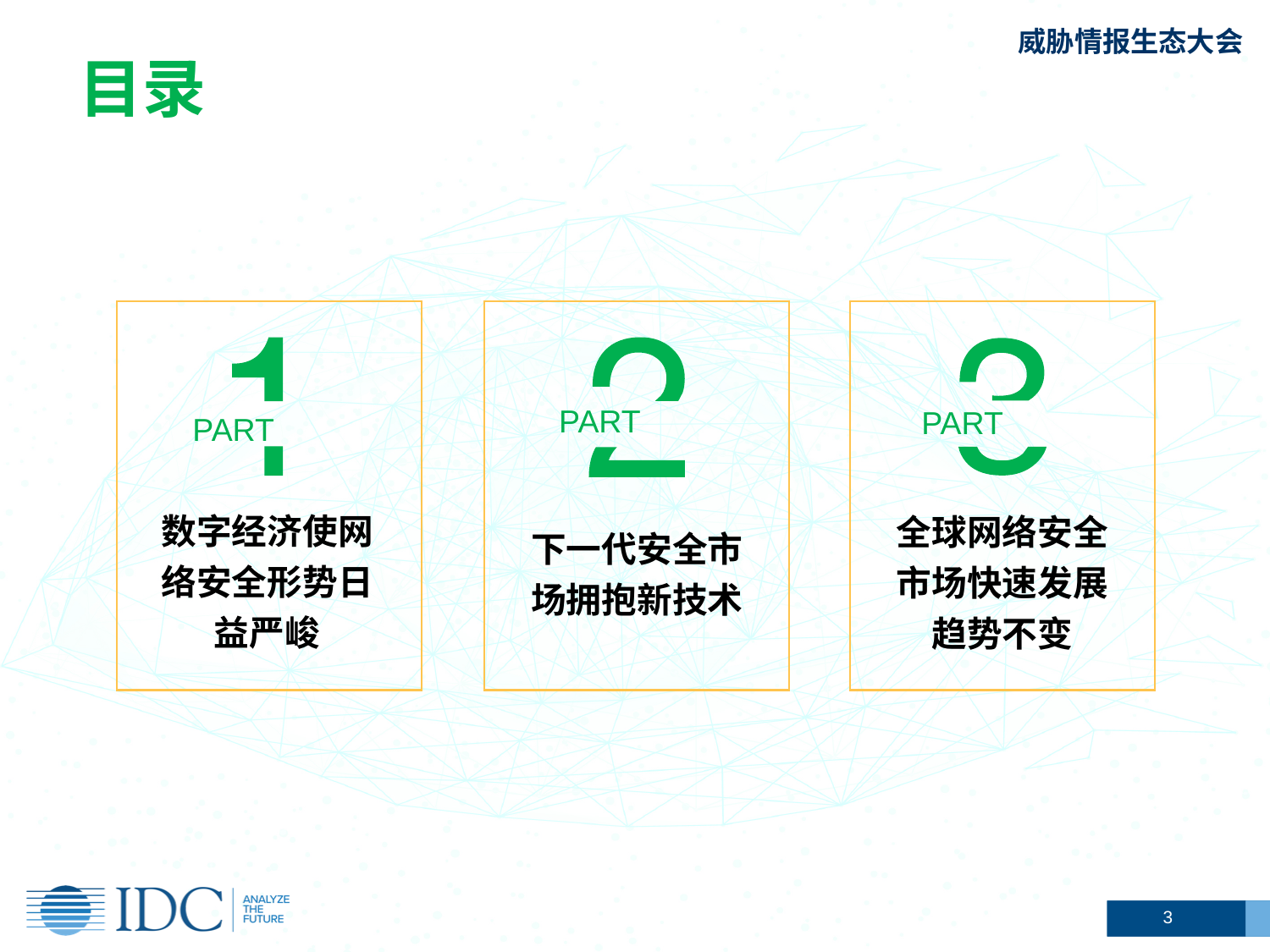

目录

PART
PART
PART
数字经济使网络安全形势日益严峻
全球网络安全市场快速发展趋势不变
下一代安全市场拥抱新技术
3